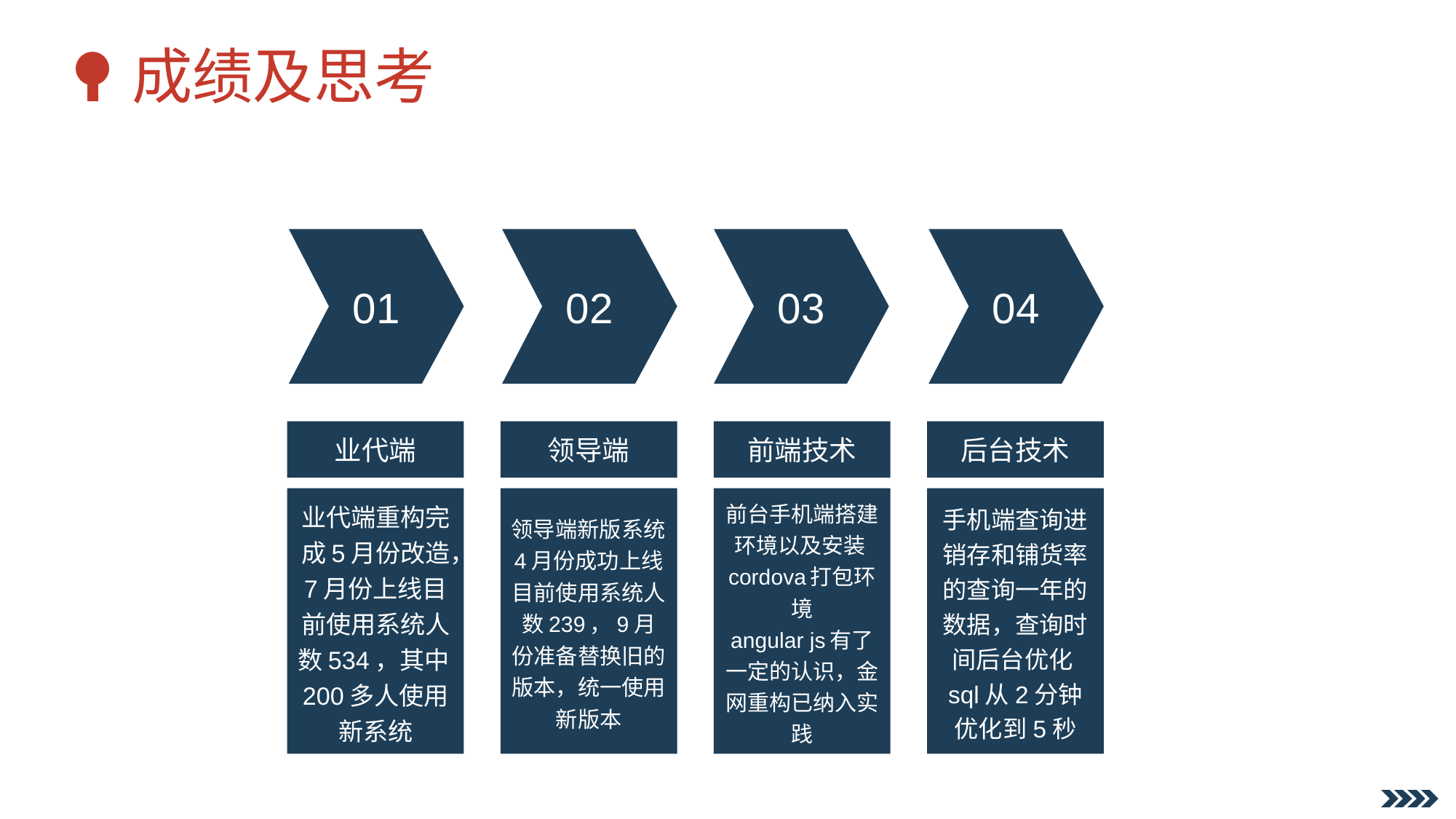

# 成绩及思考
01
02
03
04
业代端
领导端
前端技术
后台技术
业代端重构完成5月份改造，7月份上线目前使用系统人数534，其中200多人使用新系统
领导端新版系统4月份成功上线目前使用系统人数239，9月份准备替换旧的版本，统一使用新版本
前台手机端搭建环境以及安装cordova打包环境
angular js有了一定的认识，金网重构已纳入实践
手机端查询进销存和铺货率的查询一年的数据，查询时间后台优化sql从2分钟优化到5秒